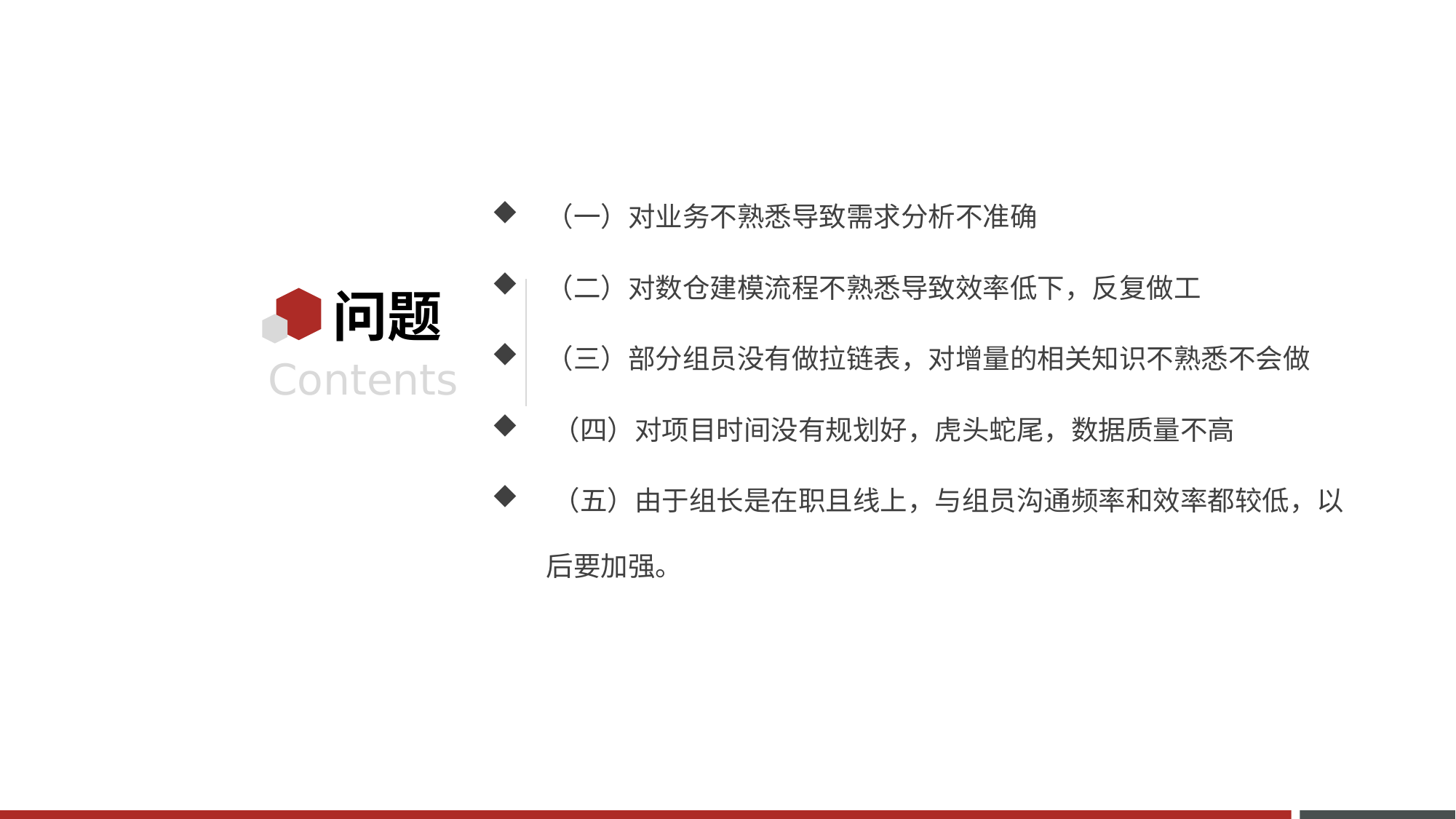

（一）对业务不熟悉导致需求分析不准确
（二）对数仓建模流程不熟悉导致效率低下，反复做工
（三）部分组员没有做拉链表，对增量的相关知识不熟悉不会做
​（四）对项目时间没有规划好，虎头蛇尾，数据质量不高
​（五）由于组长是在职且线上，与组员沟通频率和效率都较低，以后要加强。

问题